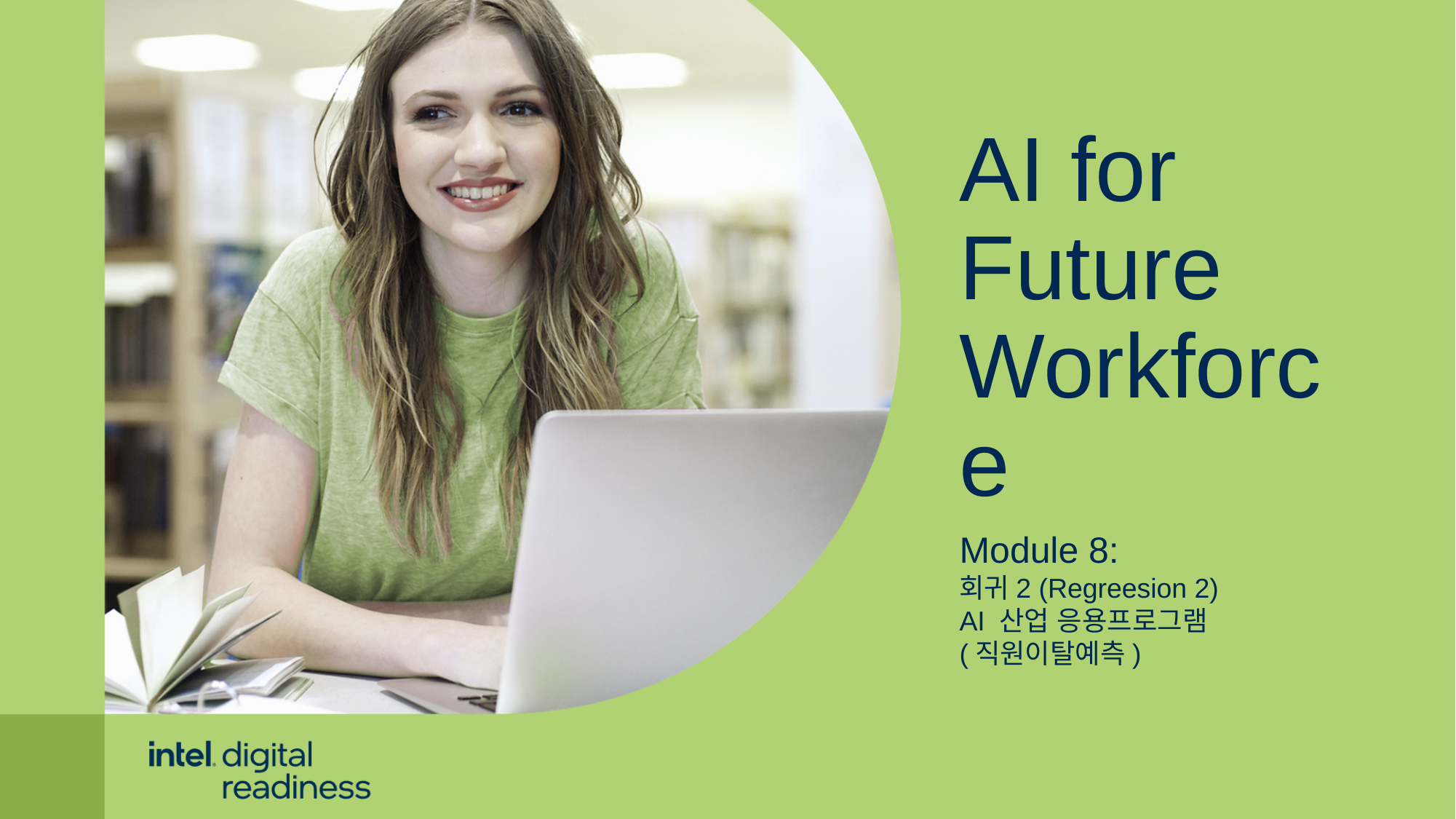

AI for
Future Workforce
Module 8:
회귀2 (Regreesion 2)
AI 산업 응용프로그램
(직원이탈예측)